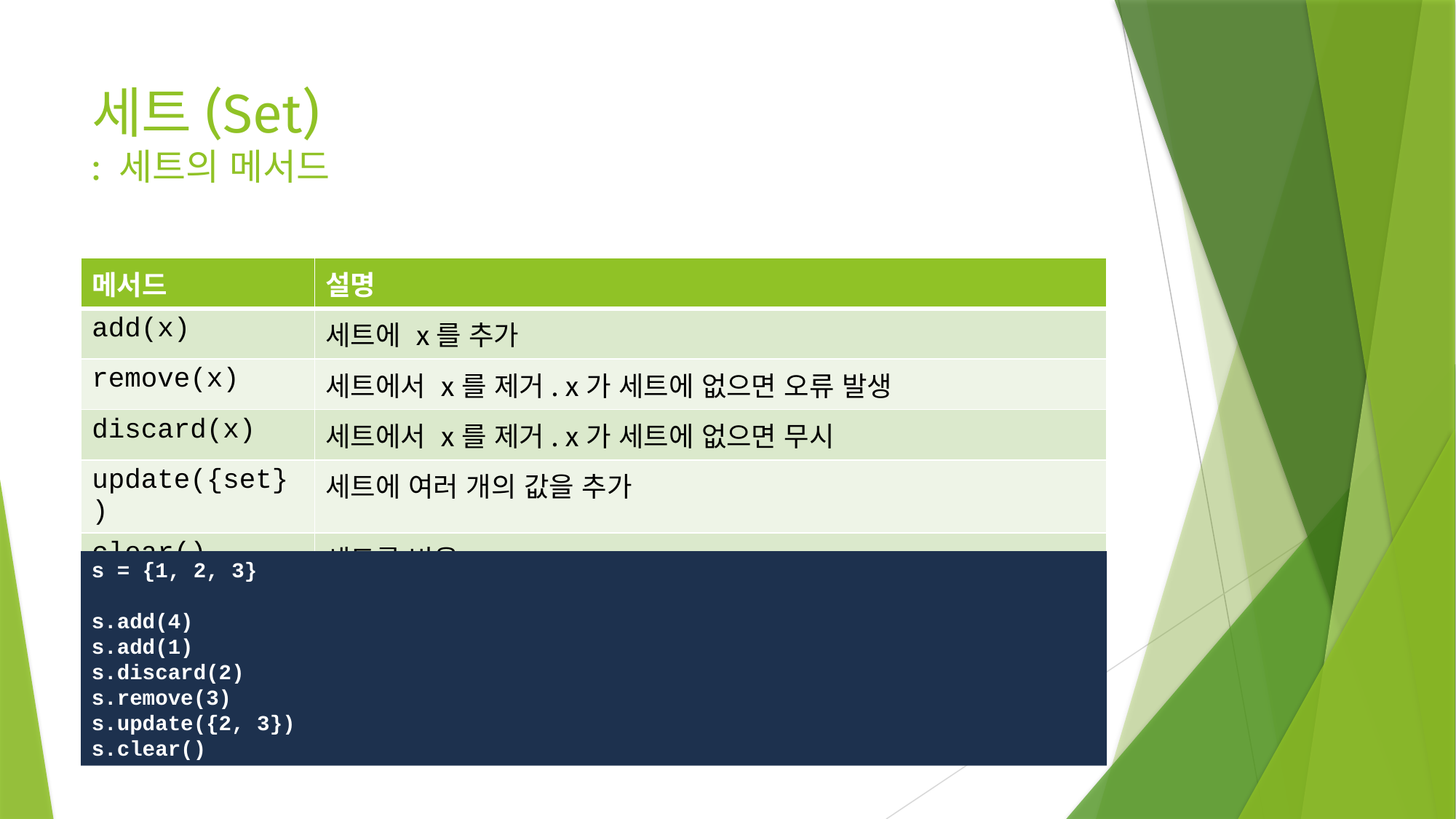

# 세트(Set) : 세트의 메서드
| 메서드 | 설명 |
| --- | --- |
| add(x) | 세트에 x를 추가 |
| remove(x) | 세트에서 x를 제거. x가 세트에 없으면 오류 발생 |
| discard(x) | 세트에서 x를 제거. x가 세트에 없으면 무시 |
| update({set}) | 세트에 여러 개의 값을 추가 |
| clear() | 세트를 비움 |
s = {1, 2, 3}

s.add(4)
s.add(1)
s.discard(2)
s.remove(3)
s.update({2, 3})
s.clear()